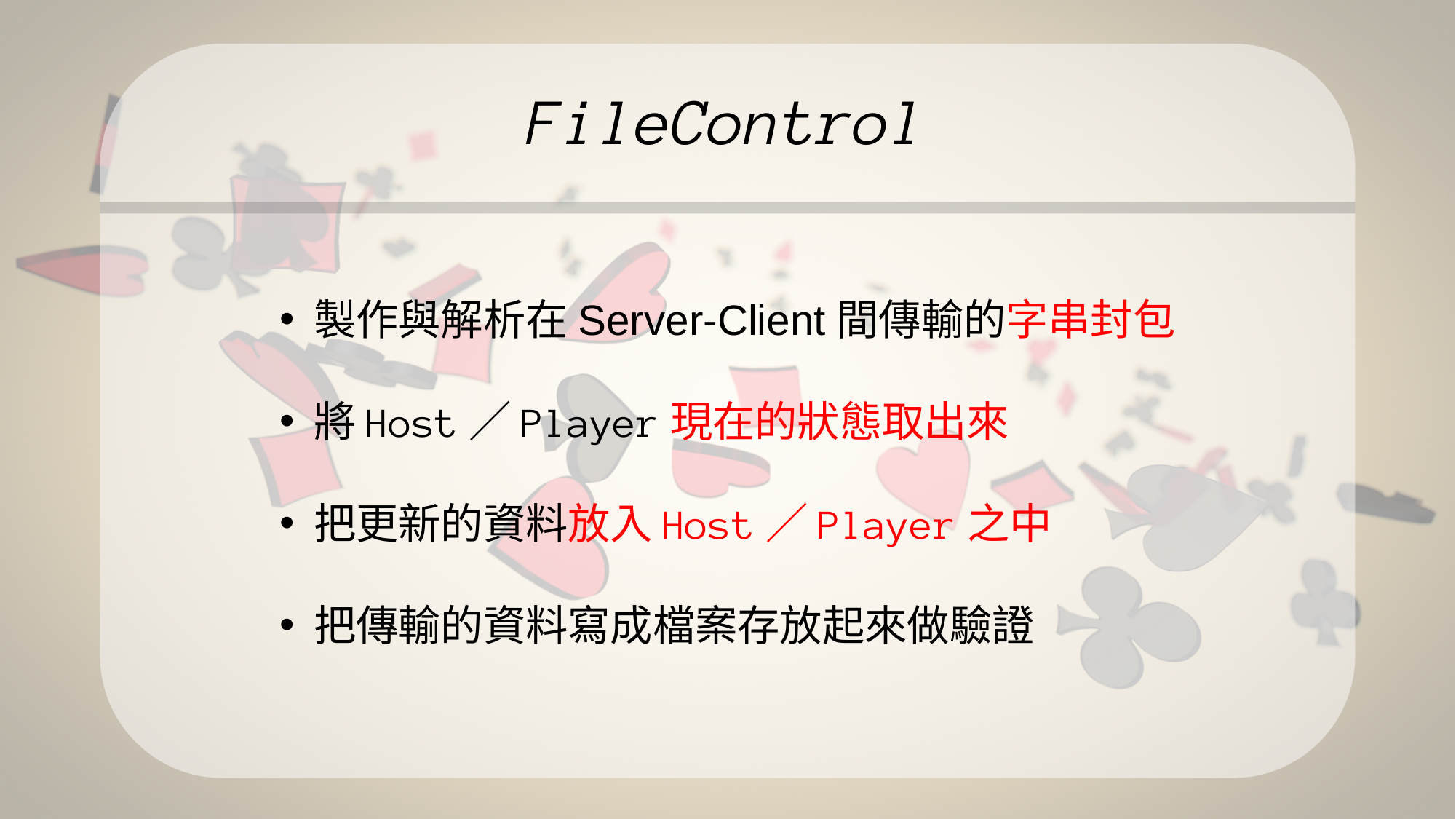

# FileControl
製作與解析在Server-Client間傳輸的字串封包

將Host／Player現在的狀態取出來

把更新的資料放入Host／Player之中

把傳輸的資料寫成檔案存放起來做驗證